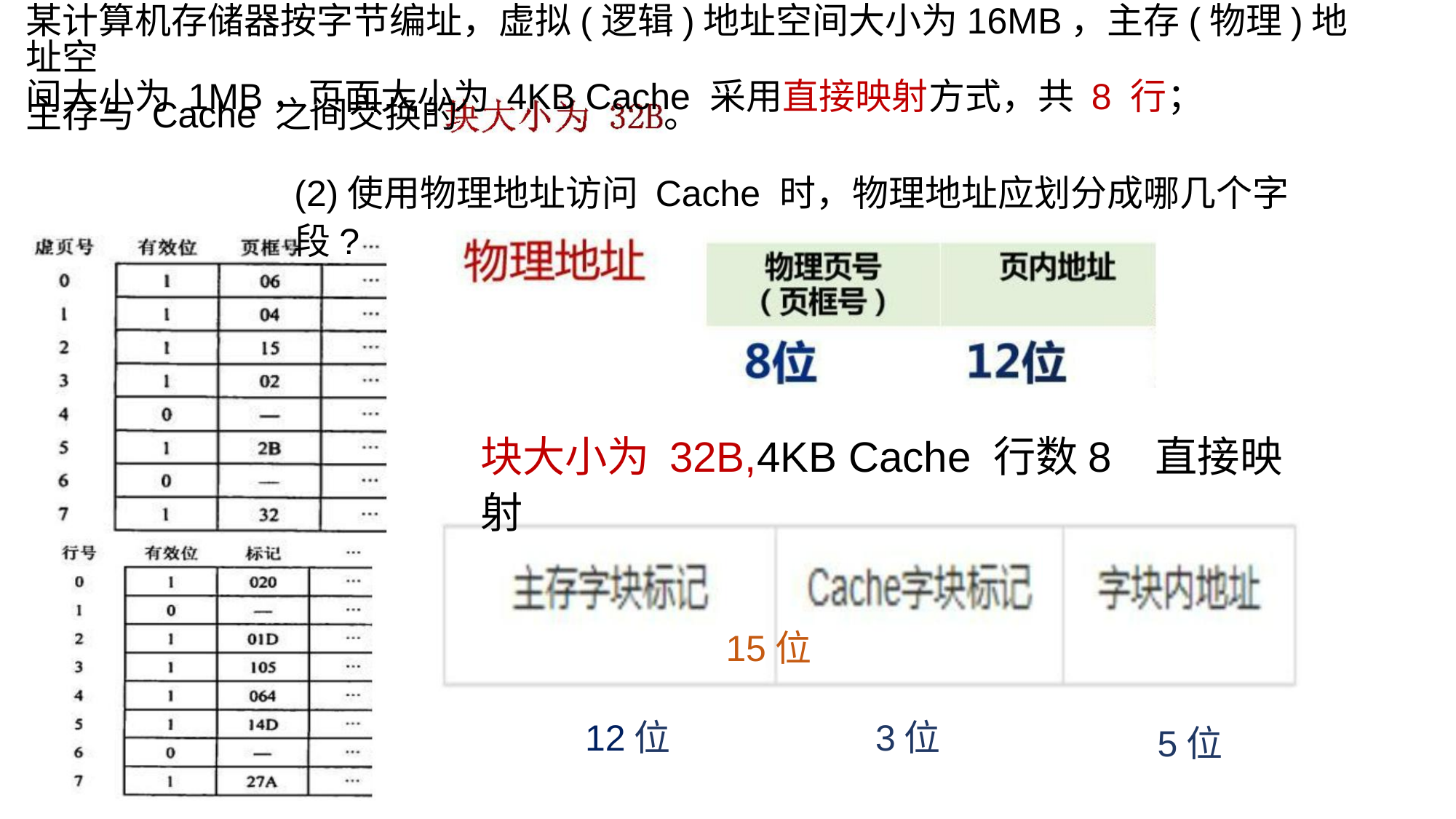

某计算机存储器按字节编址，虚拟(逻辑)地址空间大小为16MB，主存(物理)地址空
间大小为 1MB，页面大小为 4KB Cache 采用直接映射方式，共 8 行；
主存与 Cache 之间交换的
。
(2)使用物理地址访问 Cache 时，物理地址应划分成哪几个字段?
块大小为 32B,4KB Cache 行数8 直接映射
15位
3位
12位
5位